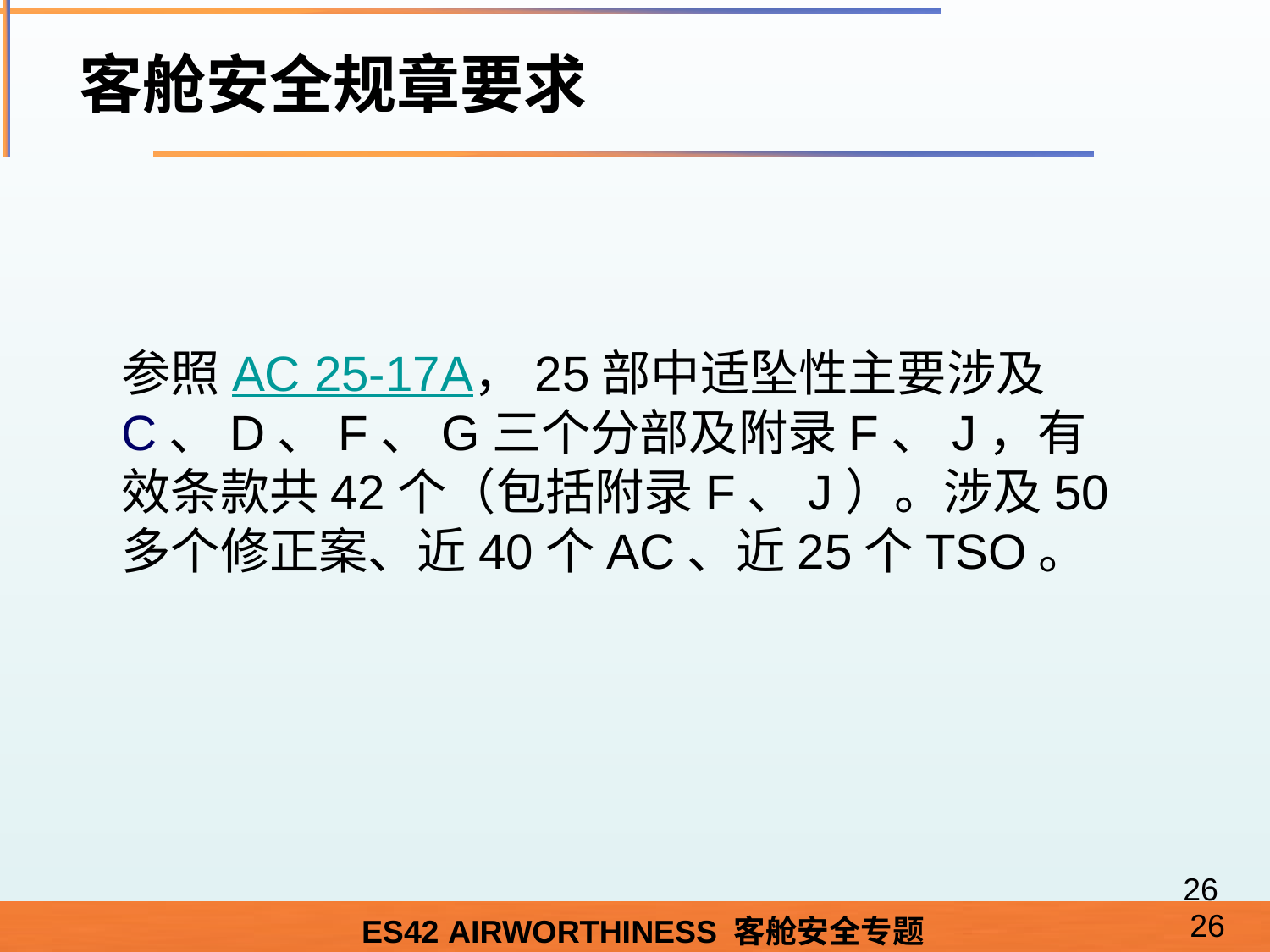

# 客舱安全规章要求
参照AC 25-17A，25部中适坠性主要涉及C、D、F、G三个分部及附录F、J，有效条款共42个（包括附录F、J）。涉及50多个修正案、近40个AC、近25个TSO。
26